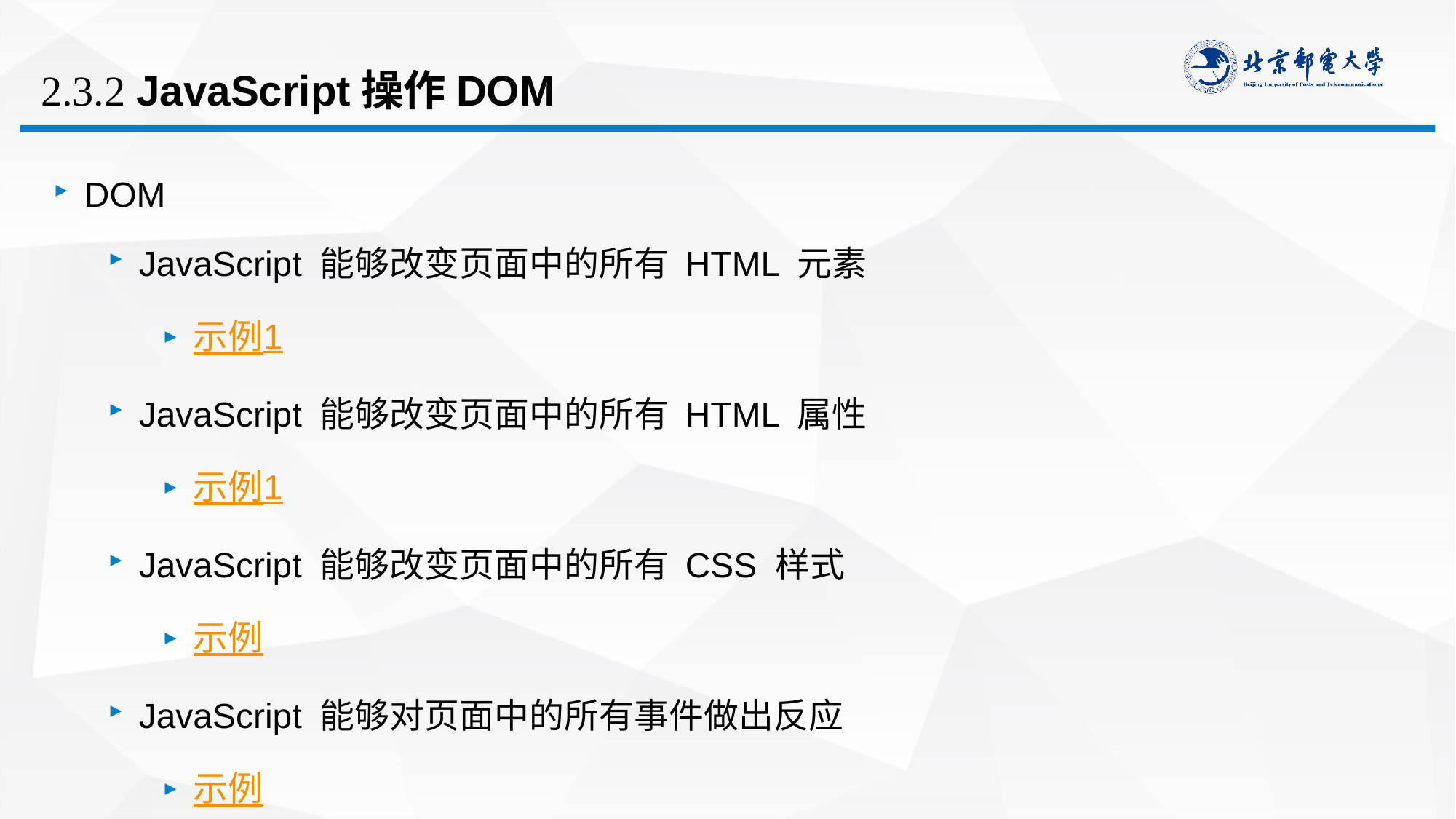

# 2.3.2 JavaScript操作DOM
DOM
JavaScript 能够改变页面中的所有 HTML 元素
示例1
JavaScript 能够改变页面中的所有 HTML 属性
示例1
JavaScript 能够改变页面中的所有 CSS 样式
示例
JavaScript 能够对页面中的所有事件做出反应
示例